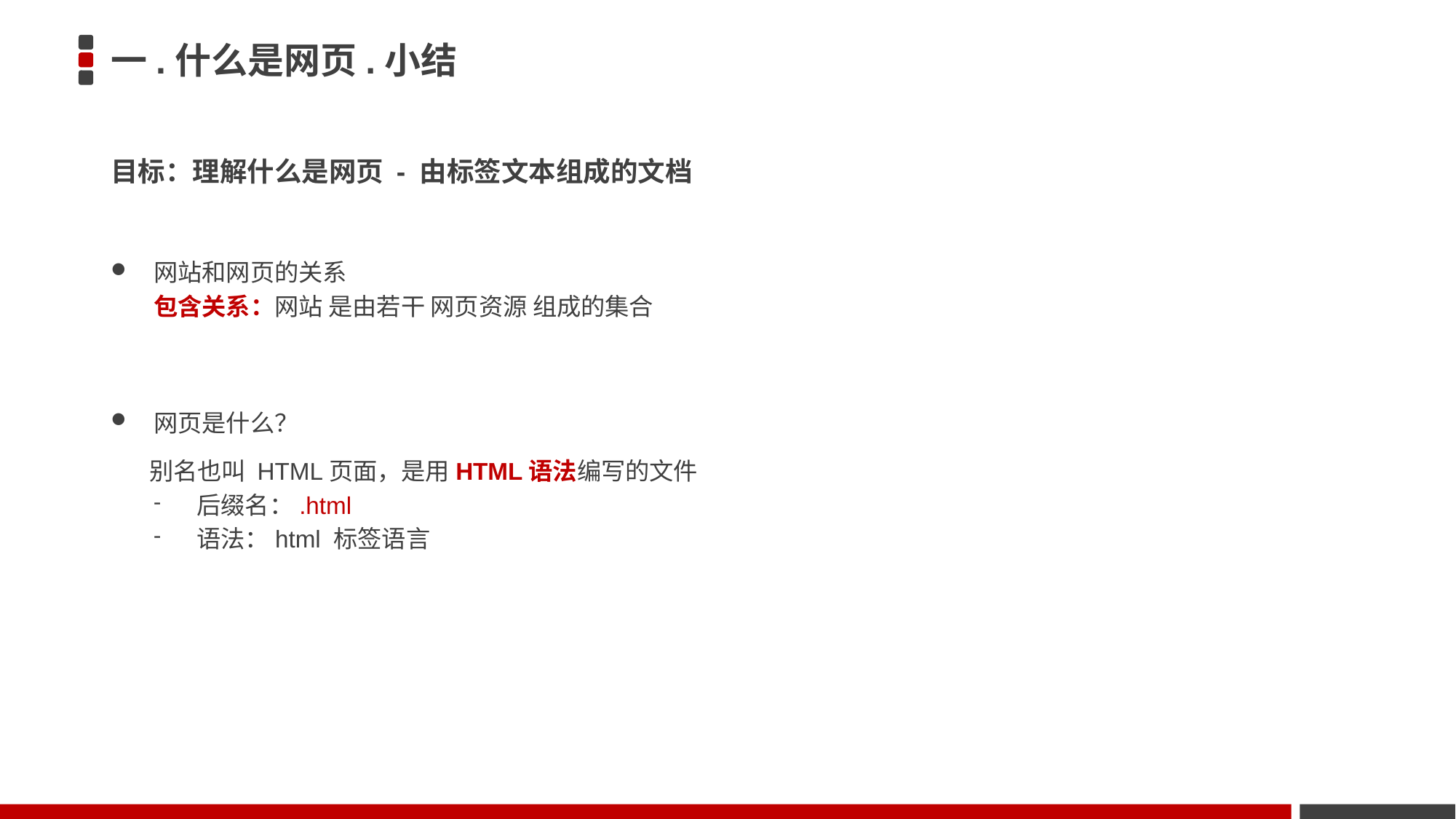

# 一.什么是网页.小结
目标：理解什么是网页 - 由标签文本组成的文档
网站和网页的关系
包含关系：网站 是由若干 网页资源 组成的集合

网页是什么？
      别名也叫 HTML页面，是用HTML语法编写的文件
后缀名：.html
语法：html 标签语言